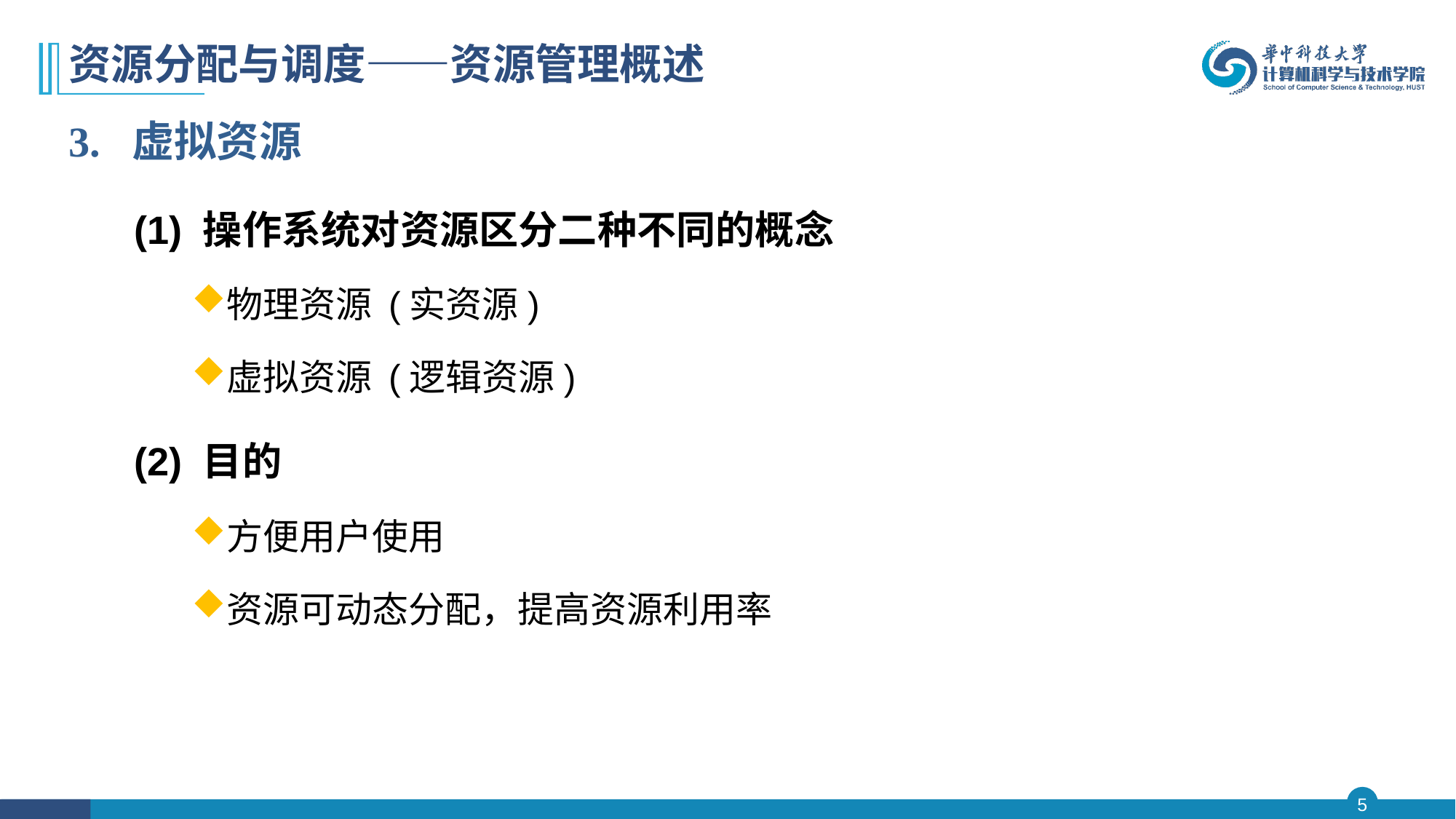

# 资源分配与调度——资源管理概述
3.  虚拟资源
      (1) 操作系统对资源区分二种不同的概念
物理资源 (实资源)
虚拟资源 (逻辑资源)
      (2) 目的
方便用户使用
资源可动态分配，提高资源利用率